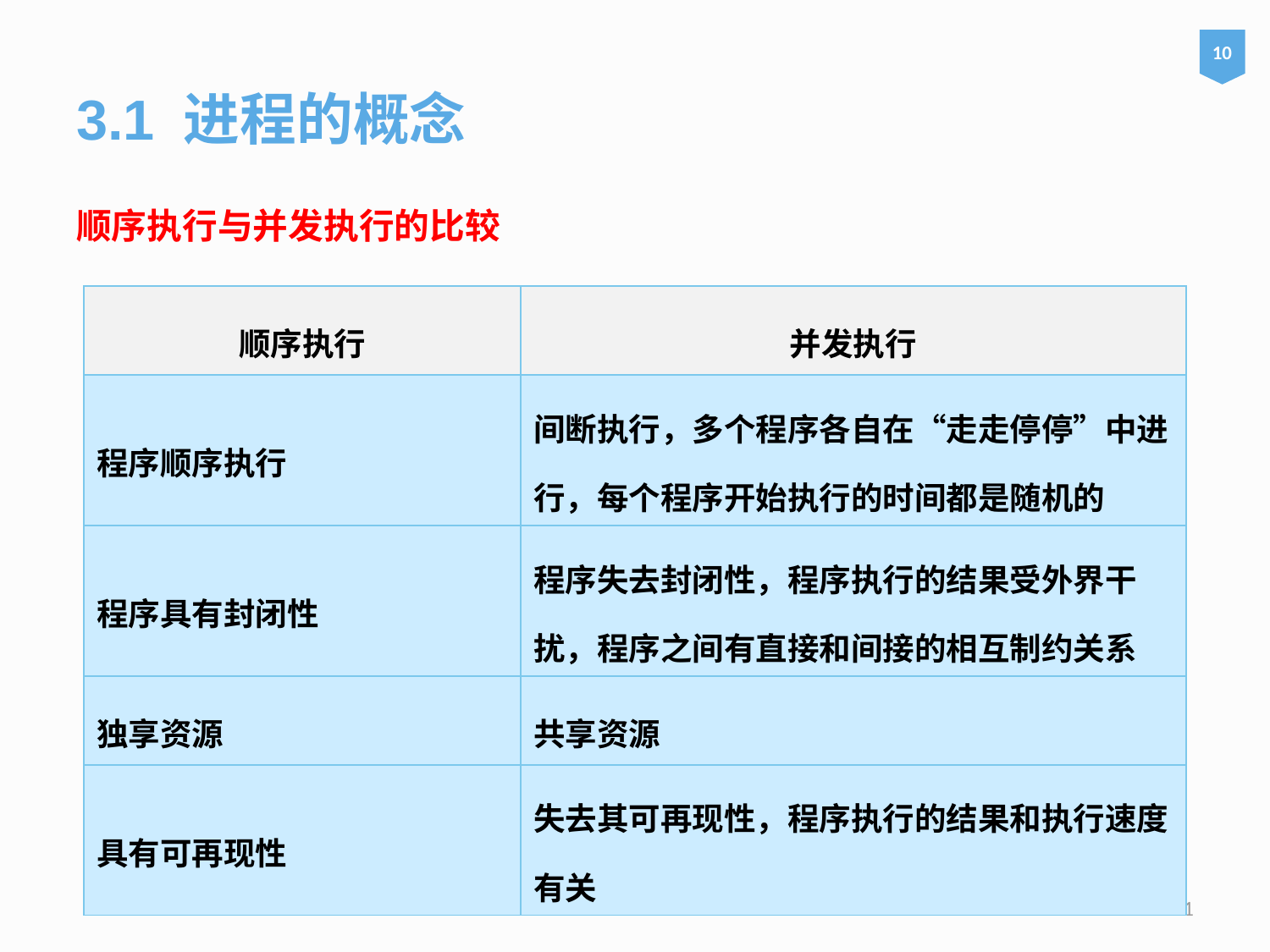

10
3.1 进程的概念
顺序执行与并发执行的比较
| 顺序执行 | 并发执行 |
| --- | --- |
| 程序顺序执行 | 间断执行，多个程序各自在“走走停停”中进行，每个程序开始执行的时间都是随机的 |
| 程序具有封闭性 | 程序失去封闭性，程序执行的结果受外界干扰，程序之间有直接和间接的相互制约关系 |
| 独享资源 | 共享资源 |
| 具有可再现性 | 失去其可再现性，程序执行的结果和执行速度有关 |
# We are currently not planning on conquering the world. – Sergey Brin
11